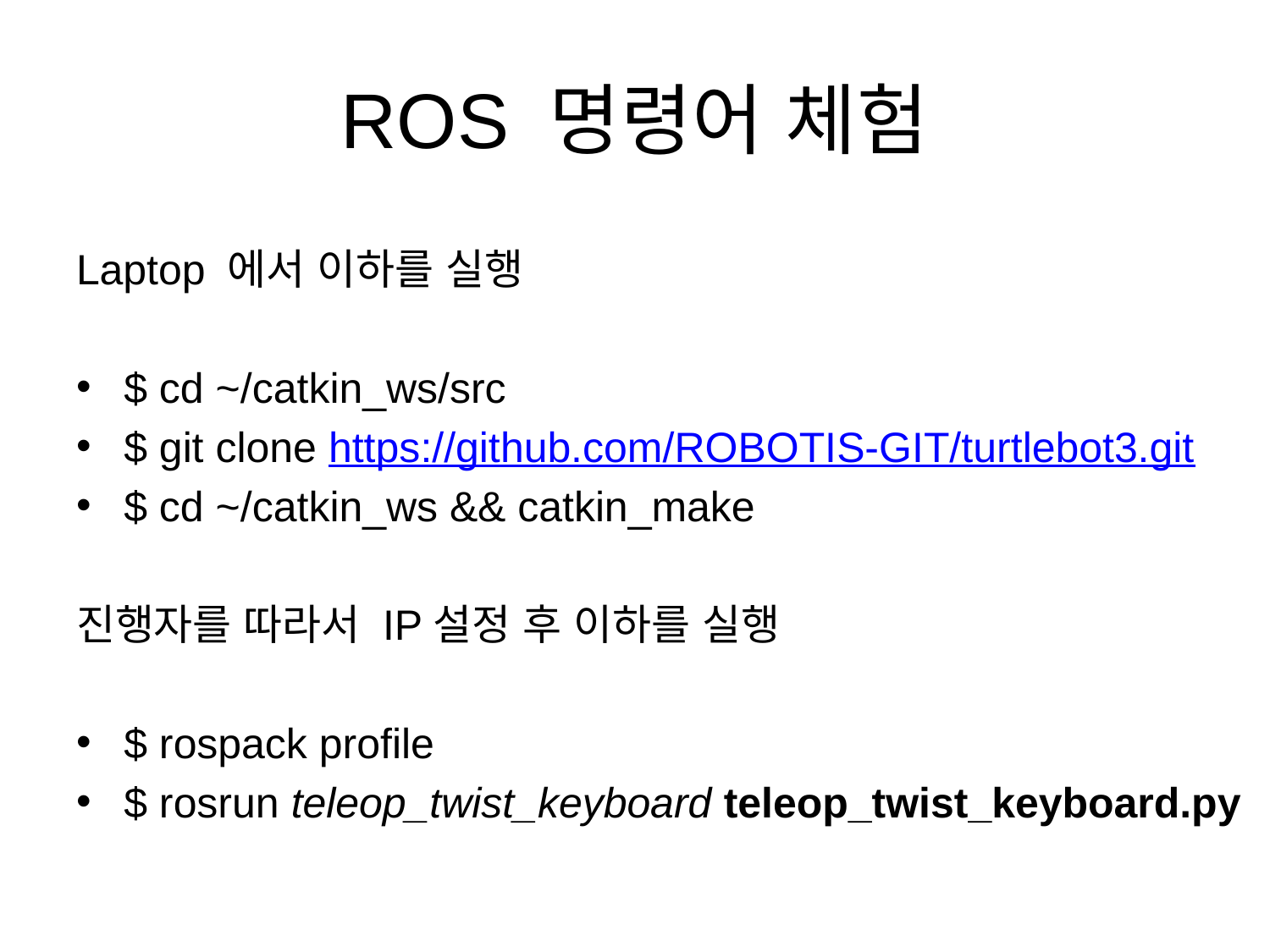

# ROS 명령어 체험
Laptop 에서 이하를 실행

$ cd ~/catkin_ws/src
$ git clone https://github.com/ROBOTIS-GIT/turtlebot3.git
$ cd ~/catkin_ws && catkin_make

진행자를 따라서 IP설정 후 이하를 실행

$ rospack profile
$ rosrun teleop_twist_keyboard teleop_twist_keyboard.py